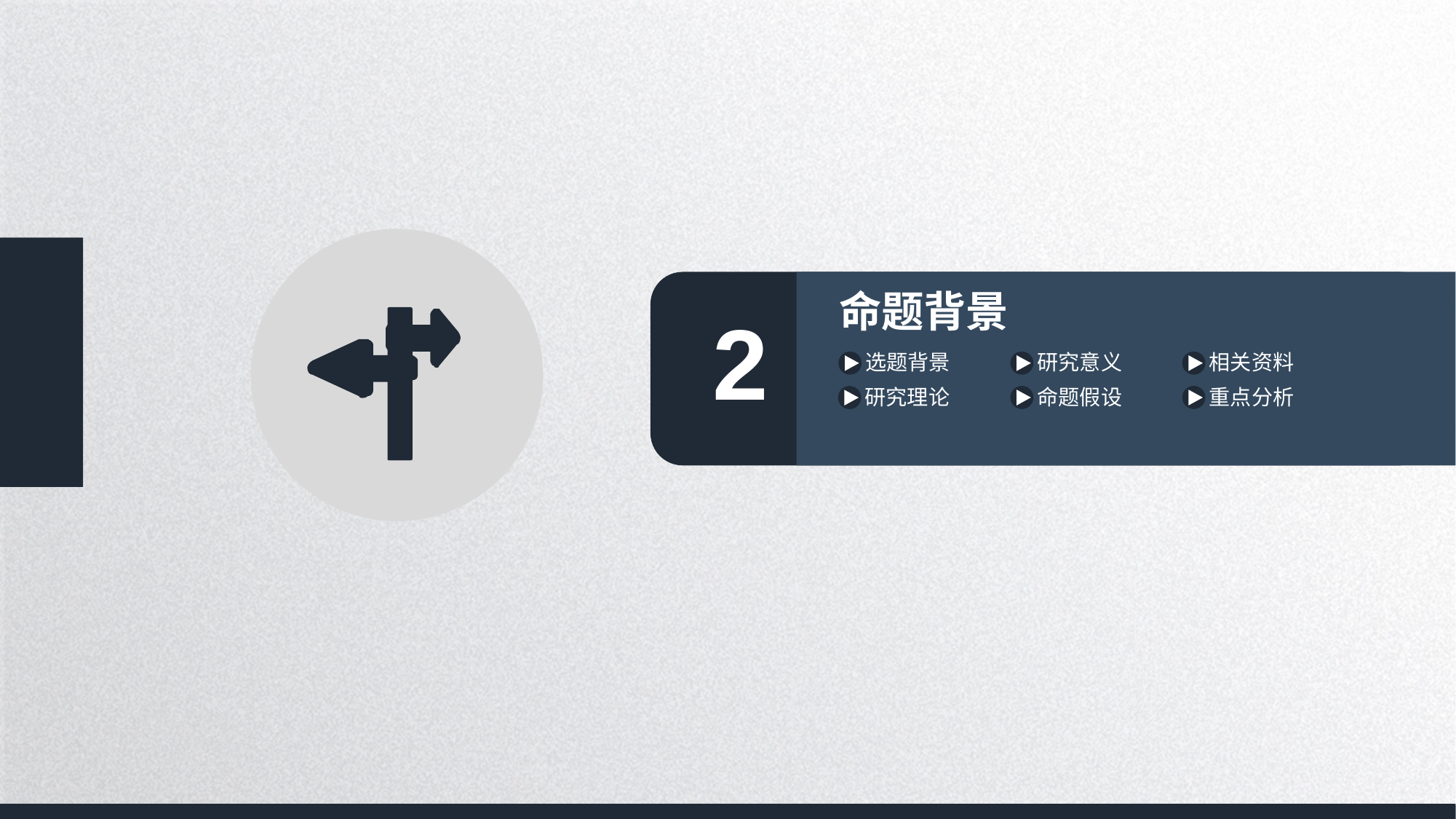

命题背景
2

选题背景

研究意义

相关资料

命题假设

重点分析

研究理论

延时符